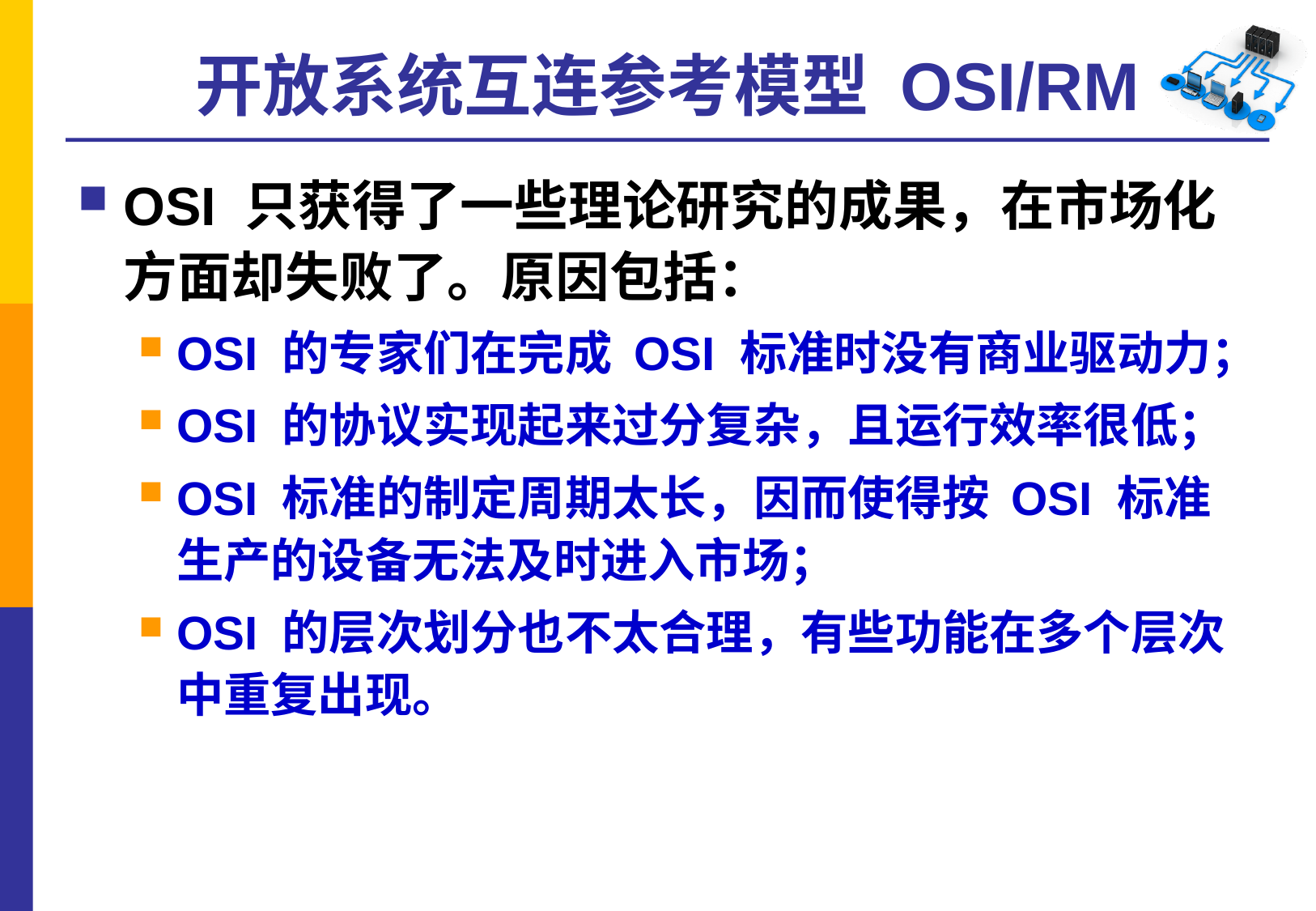

# 开放系统互连参考模型 OSI/RM
OSI 只获得了一些理论研究的成果，在市场化方面却失败了。原因包括：
OSI 的专家们在完成 OSI 标准时没有商业驱动力；
OSI 的协议实现起来过分复杂，且运行效率很低；
OSI 标准的制定周期太长，因而使得按 OSI 标准生产的设备无法及时进入市场；
OSI 的层次划分也不太合理，有些功能在多个层次中重复出现。